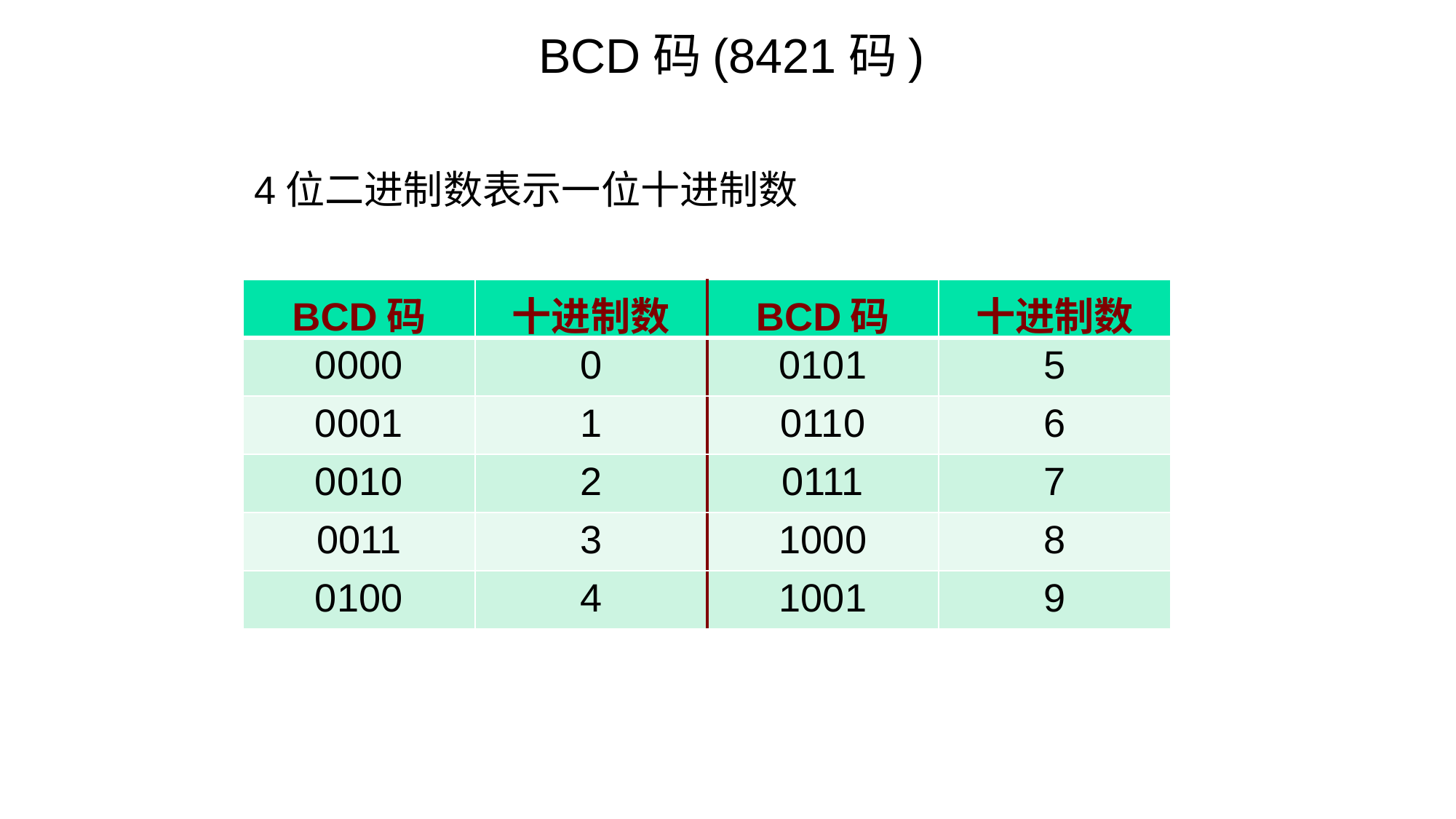

BCD码(8421码)
4位二进制数表示一位十进制数
| BCD码 | 十进制数 | BCD码 | 十进制数 |
| --- | --- | --- | --- |
| 0000 | 0 | 0101 | 5 |
| 0001 | 1 | 0110 | 6 |
| 0010 | 2 | 0111 | 7 |
| 0011 | 3 | 1000 | 8 |
| 0100 | 4 | 1001 | 9 |